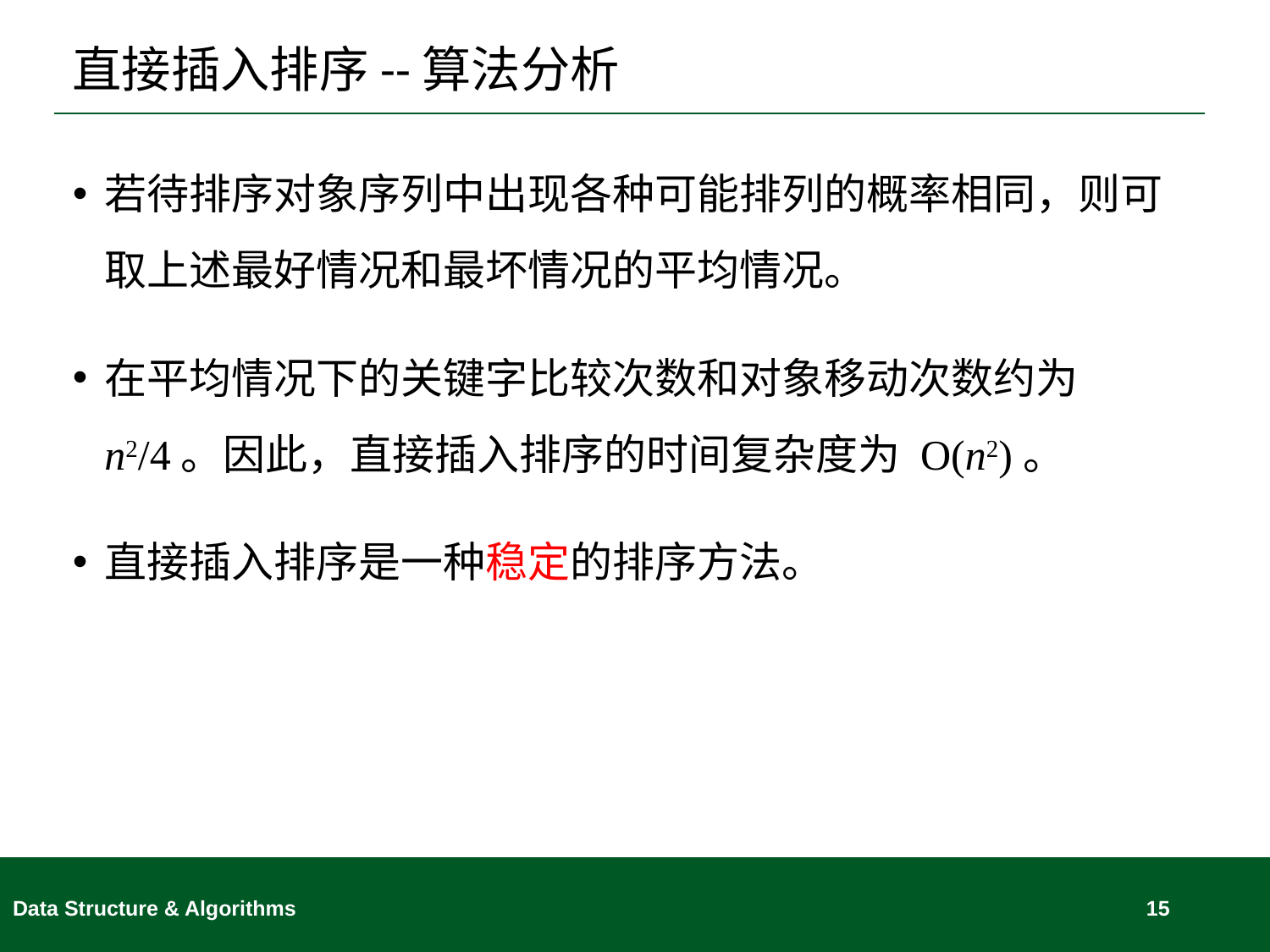

# 直接插入排序--算法分析
若待排序对象序列中出现各种可能排列的概率相同，则可取上述最好情况和最坏情况的平均情况。
在平均情况下的关键字比较次数和对象移动次数约为 n2/4。因此，直接插入排序的时间复杂度为 O(n2)。
直接插入排序是一种稳定的排序方法。

Data Structure & Algorithms
15